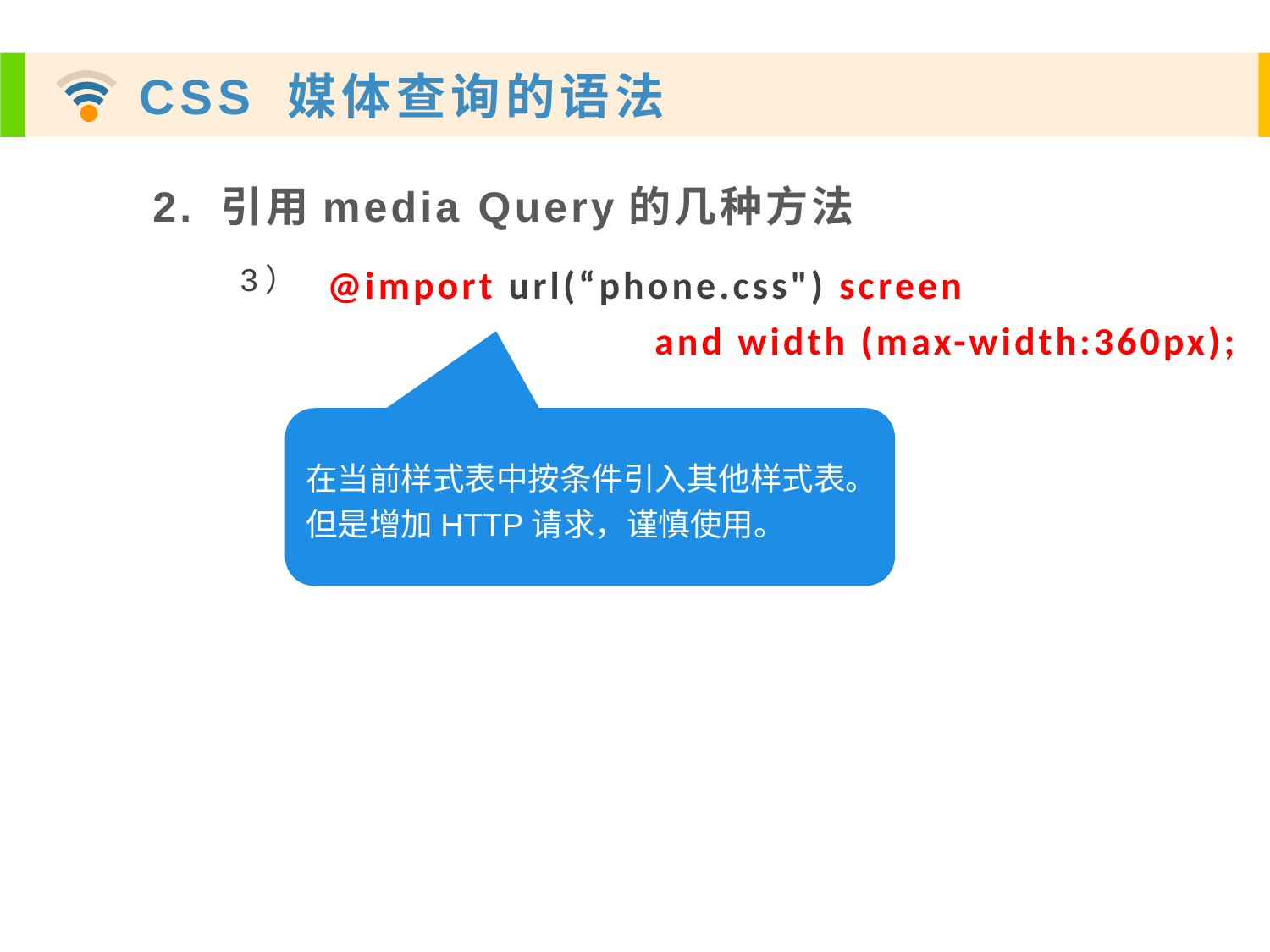

2. 引用media Query的几种方法
　@import url(“phone.css") screen
                               and width (max-width:360px);

3）
在当前样式表中按条件引入其他样式表。但是增加HTTP请求，谨慎使用。